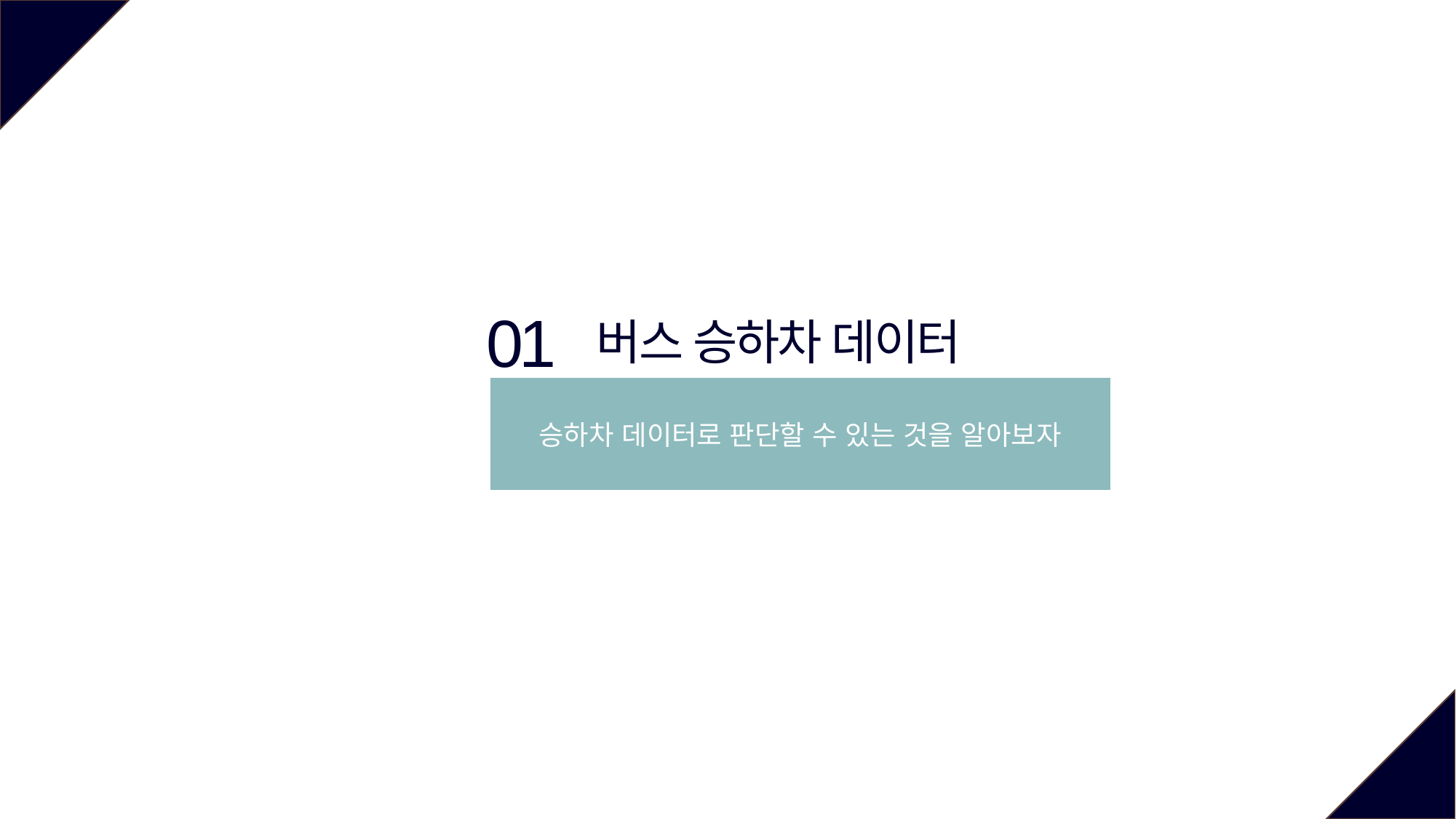

01
버스 승하차 데이터
승하차 데이터로 판단할 수 있는 것을 알아보자